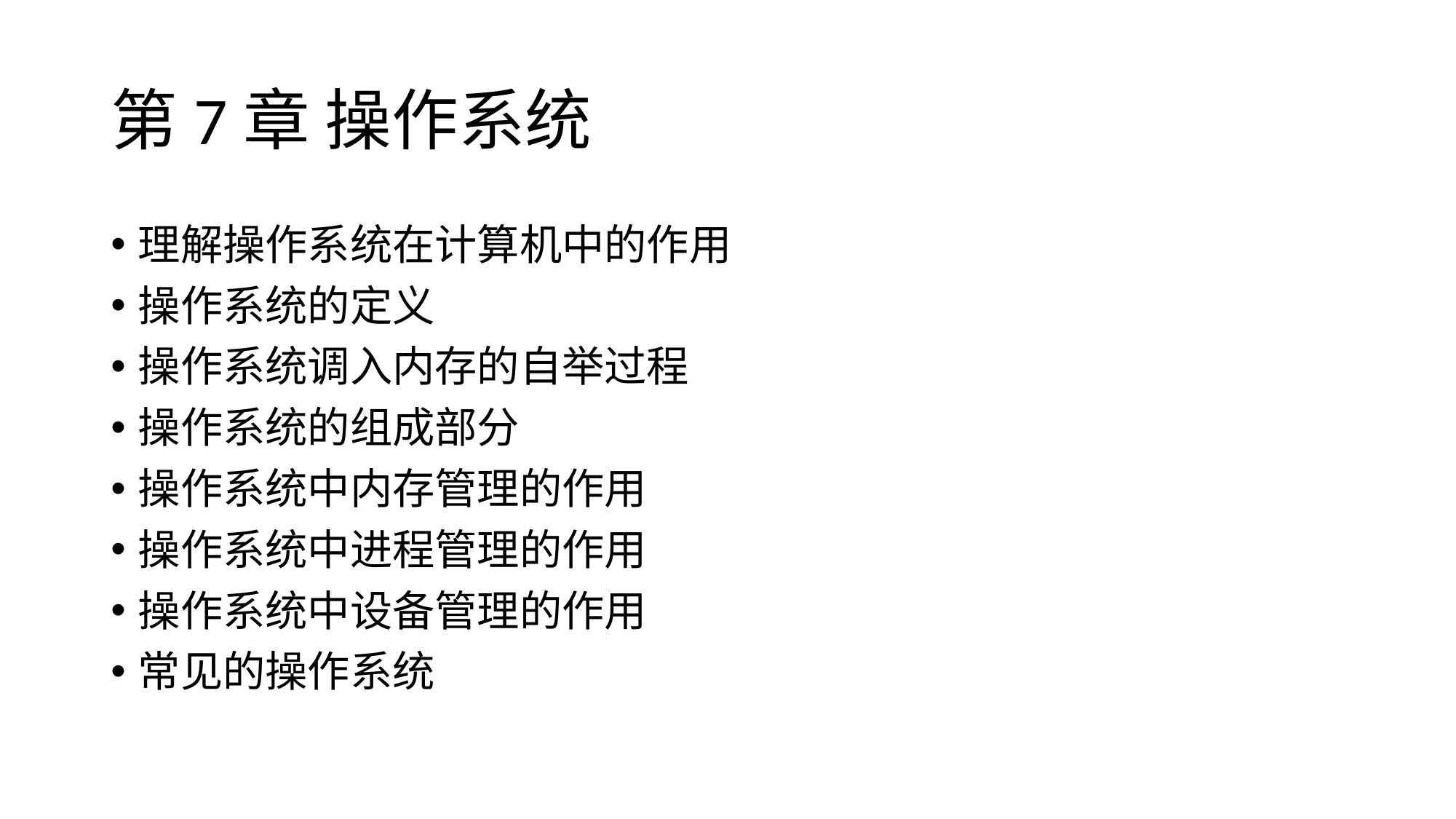

# 第7章 操作系统
理解操作系统在计算机中的作用
操作系统的定义
操作系统调入内存的自举过程
操作系统的组成部分
操作系统中内存管理的作用
操作系统中进程管理的作用
操作系统中设备管理的作用
常见的操作系统